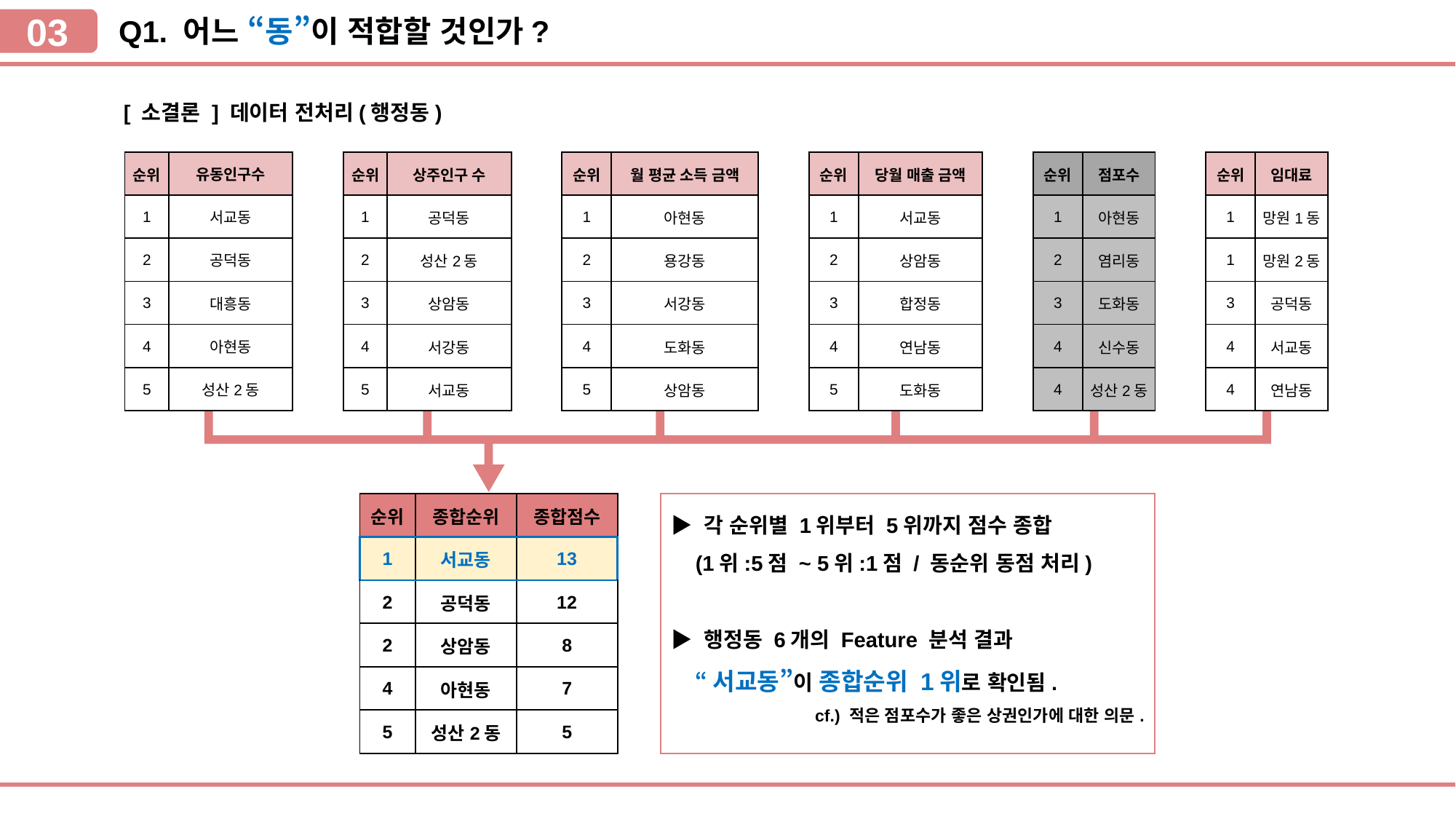

03
Q1. 어느 “동”이 적합할 것인가?
`
 [ 소결론 ] 데이터 전처리(행정동)
| 순위 | 임대료 |
| --- | --- |
| 1 | 망원1동 |
| 1 | 망원2동 |
| 3 | 공덕동 |
| 4 | 서교동 |
| 4 | 연남동 |
| 순위 | 유동인구수 |
| --- | --- |
| 1 | 서교동 |
| 2 | 공덕동 |
| 3 | 대흥동 |
| 4 | 아현동 |
| 5 | 성산2동 |
| 순위 | 상주인구 수 |
| --- | --- |
| 1 | 공덕동 |
| 2 | 성산2동 |
| 3 | 상암동 |
| 4 | 서강동 |
| 5 | 서교동 |
| 순위 | 월 평균 소득 금액 |
| --- | --- |
| 1 | 아현동 |
| 2 | 용강동 |
| 3 | 서강동 |
| 4 | 도화동 |
| 5 | 상암동 |
| 순위 | 당월 매출 금액 |
| --- | --- |
| 1 | 서교동 |
| 2 | 상암동 |
| 3 | 합정동 |
| 4 | 연남동 |
| 5 | 도화동 |
| 순위 | 점포수 |
| --- | --- |
| 1 | 아현동 |
| 2 | 염리동 |
| 3 | 도화동 |
| 4 | 신수동 |
| 4 | 성산2동 |

| 순위 | 종합순위 | 종합점수 |
| --- | --- | --- |
| 1 | 서교동 | 13 |
| 2 | 공덕동 | 12 |
| 2 | 상암동 | 8 |
| 4 | 아현동 | 7 |
| 5 | 성산2동 | 5 |
▶ 각 순위별 1위부터 5위까지 점수 종합
    (1위:5점 ~ 5위:1점 / 동순위 동점 처리)

▶ 행정동 6개의 Feature 분석 결과
    “서교동”이 종합순위 1위로 확인됨.
cf.) 적은 점포수가 좋은 상권인가에 대한 의문.
`